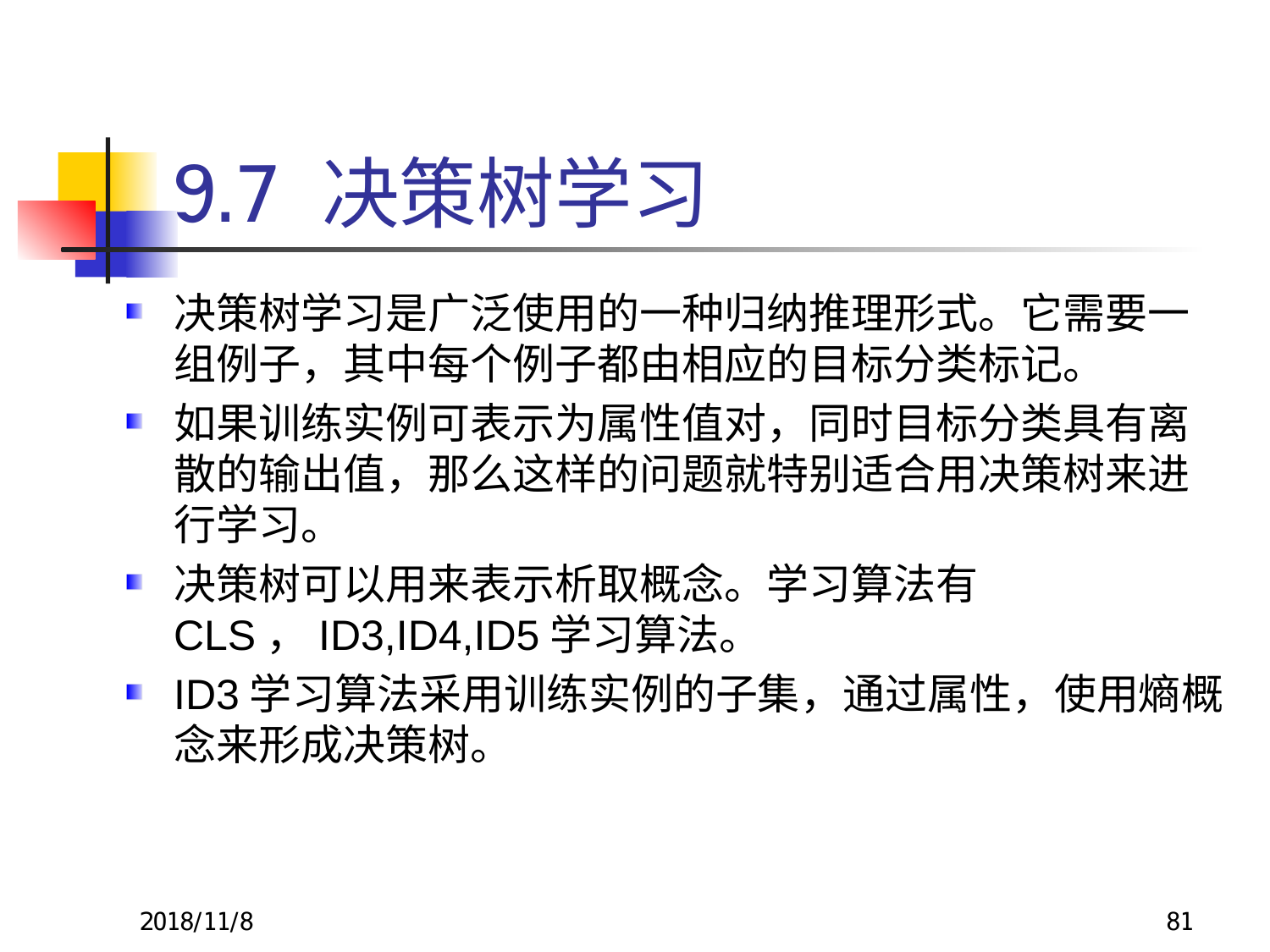

# 9.7 决策树学习
决策树学习是广泛使用的一种归纳推理形式。它需要一组例子，其中每个例子都由相应的目标分类标记。
如果训练实例可表示为属性值对，同时目标分类具有离散的输出值，那么这样的问题就特别适合用决策树来进行学习。
决策树可以用来表示析取概念。学习算法有CLS，ID3,ID4,ID5学习算法。
ID3学习算法采用训练实例的子集，通过属性，使用熵概念来形成决策树。
2018/11/8
81